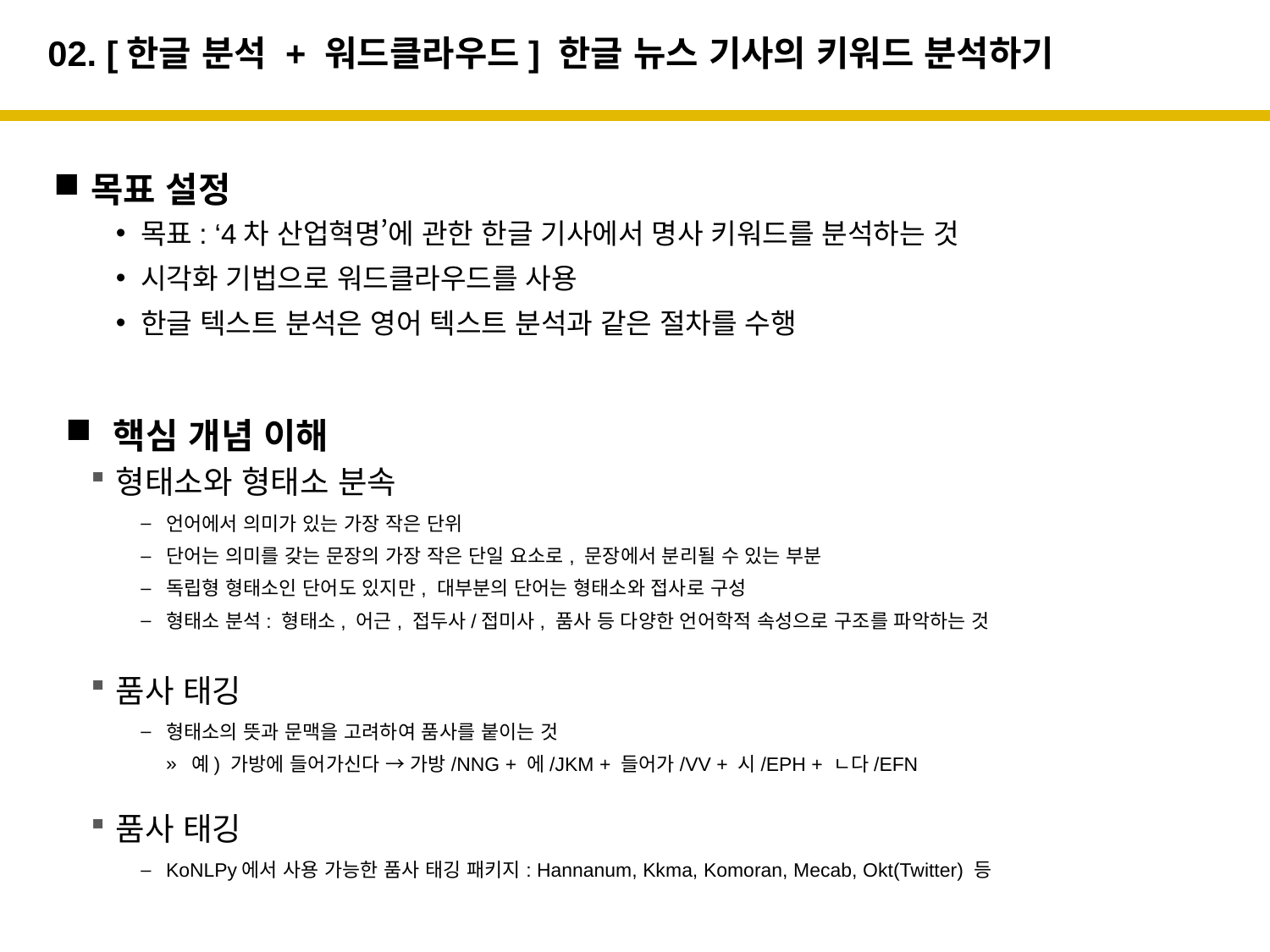

# 02. [한글 분석 + 워드클라우드] 한글 뉴스 기사의 키워드 분석하기
목표 설정
목표: ‘4차 산업혁명’에 관한 한글 기사에서 명사 키워드를 분석하는 것
시각화 기법으로 워드클라우드를 사용
한글 텍스트 분석은 영어 텍스트 분석과 같은 절차를 수행

핵심 개념 이해
형태소와 형태소 분속
언어에서 의미가 있는 가장 작은 단위
단어는 의미를 갖는 문장의 가장 작은 단일 요소로, 문장에서 분리될 수 있는 부분
독립형 형태소인 단어도 있지만, 대부분의 단어는 형태소와 접사로 구성
형태소 분석: 형태소, 어근, 접두사/접미사, 품사 등 다양한 언어학적 속성으로 구조를 파악하는 것

품사 태깅
형태소의 뜻과 문맥을 고려하여 품사를 붙이는 것
예) 가방에 들어가신다 → 가방/NNG + 에/JKM + 들어가/VV + 시/EPH + ㄴ다/EFN

품사 태깅
KoNLPy에서 사용 가능한 품사 태깅 패키지: Hannanum, Kkma, Komoran, Mecab, Okt(Twitter) 등